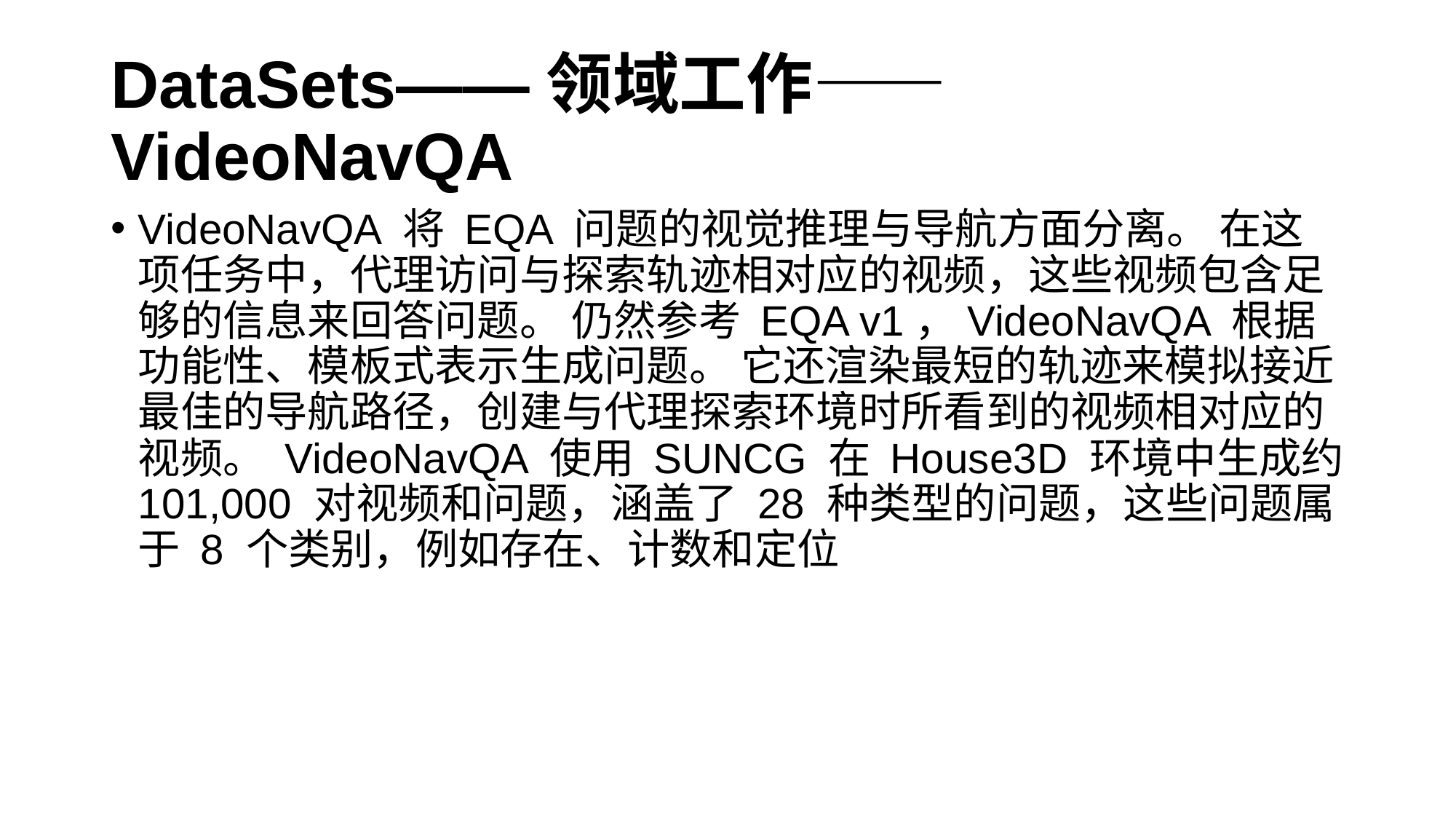

# DataSets——领域工作——VideoNavQA
VideoNavQA 将 EQA 问题的视觉推理与导航方面分离。 在这项任务中，代理访问与探索轨迹相对应的视频，这些视频包含足够的信息来回答问题。 仍然参考 EQA v1，VideoNavQA 根据功能性、模板式表示生成问题。 它还渲染最短的轨迹来模拟接近最佳的导航路径，创建与代理探索环境时所看到的视频相对应的视频。 VideoNavQA 使用 SUNCG 在 House3D 环境中生成约 101,000 对视频和问题，涵盖了 28 种类型的问题，这些问题属于 8 个类别，例如存在、计数和定位